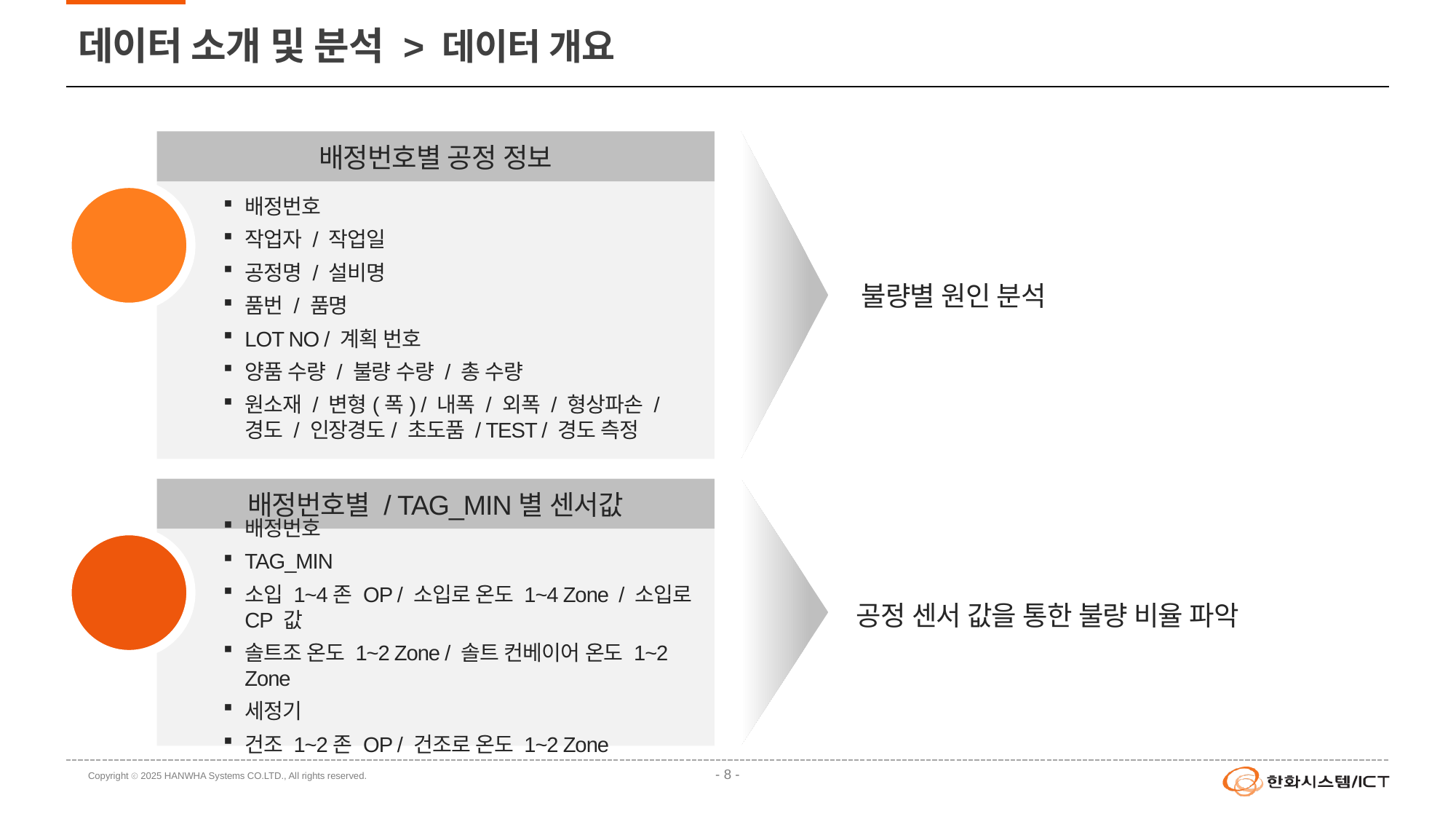

# 데이터 소개 및 분석 > 데이터 개요
배정번호별 공정 정보

label
배정번호
작업자 / 작업일
공정명 / 설비명
품번 / 품명
LOT NO / 계획 번호
양품 수량 / 불량 수량 / 총 수량
원소재 / 변형(폭) / 내폭 / 외폭 / 형상파손 / 경도 / 인장경도/ 초도품 / TEST / 경도 측정

불량별 원인 분석
배정번호별 / TAG_MIN별 센서값

raw_total
_data
배정번호
TAG_MIN
소입 1~4존 OP / 소입로 온도 1~4 Zone  / 소입로 CP 값
솔트조 온도 1~2 Zone / 솔트 컨베이어 온도 1~2 Zone
세정기
건조 1~2존 OP / 건조로 온도 1~2 Zone

공정 센서 값을 통한 불량 비율 파악